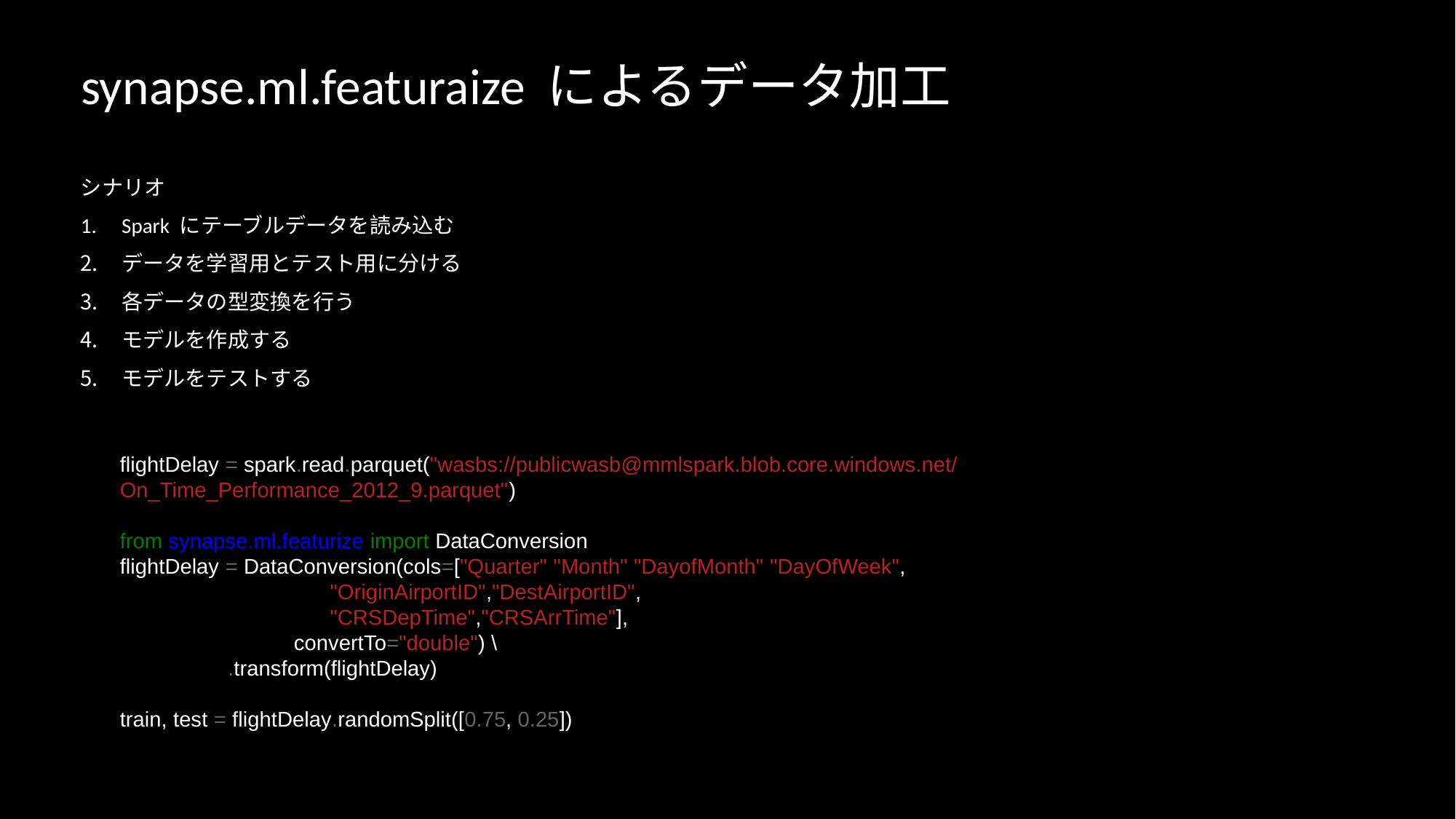

# synapse.ml.featuraize によるデータ加工
シナリオ
Spark にテーブルデータを読み込む
データを学習用とテスト用に分ける
各データの型変換を行う
モデルを作成する
モデルをテストする
flightDelay = spark.read.parquet("wasbs://publicwasb@mmlspark.blob.core.windows.net/On_Time_Performance_2012_9.parquet")

from synapse.ml.featurize import DataConversion
flightDelay = DataConversion(cols=["Quarter","Month","DayofMonth","DayOfWeek",
                                   "OriginAirportID","DestAirportID",
                                   "CRSDepTime","CRSArrTime"],
                             convertTo="double") \
                  .transform(flightDelay)

train, test = flightDelay.randomSplit([0.75, 0.25])